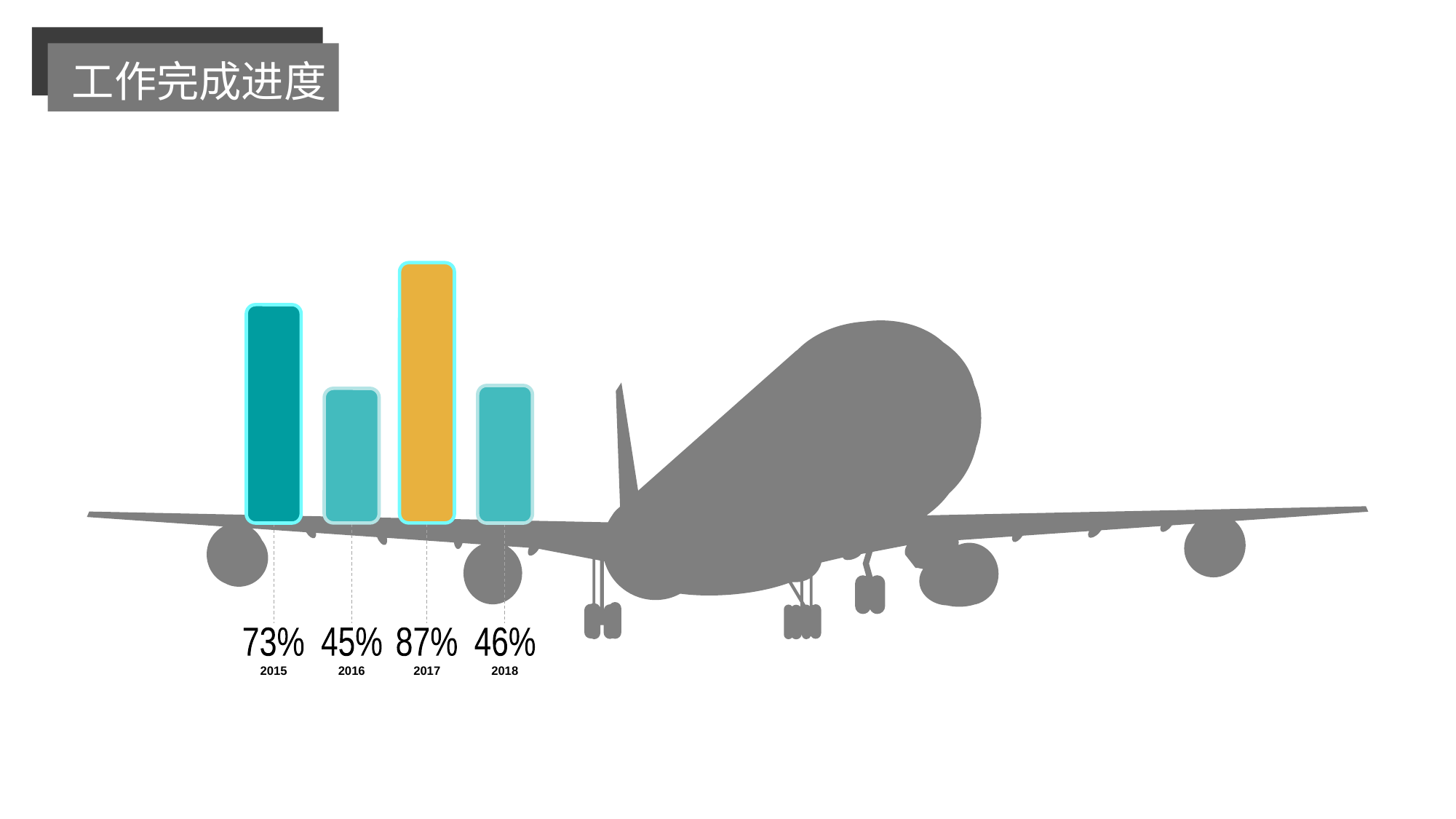

工作完成进度

73%
2015
45%
2016
87%
2017
46%
2018